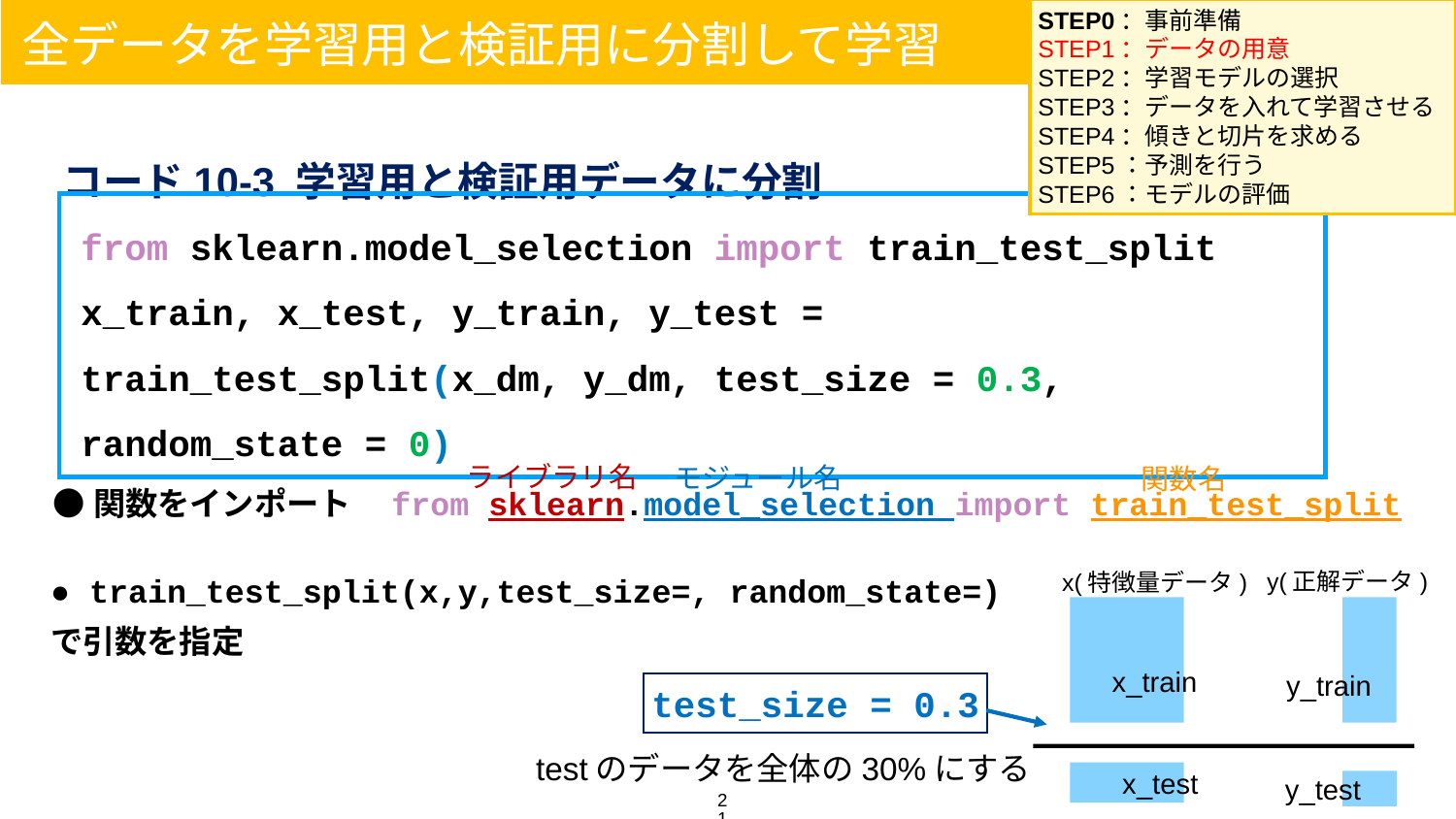

STEP0：事前準備
STEP1：データの用意
STEP2：学習モデルの選択
STEP3：データを入れて学習させる
STEP4：傾きと切片を求める
STEP5：予測を行う
STEP6：モデルの評価

全データを学習用と検証用に分割して学習
コード10-3 学習用と検証用データに分割
from sklearn.model_selection import train_test_split
x_train, x_test, y_train, y_test = train_test_split(x_dm, y_dm, test_size = 0.3, random_state = 0)
ライブラリ名
モジュール名
関数名
●関数をインポート　from sklearn.model_selection import train_test_split

● train_test_split(x,y,test_size=, random_state=)
で引数を指定
y(正解データ)
x(特徴量データ)

x_train
y_train
test_size = 0.3
testのデータを全体の30%にする

x_test
y_test

21